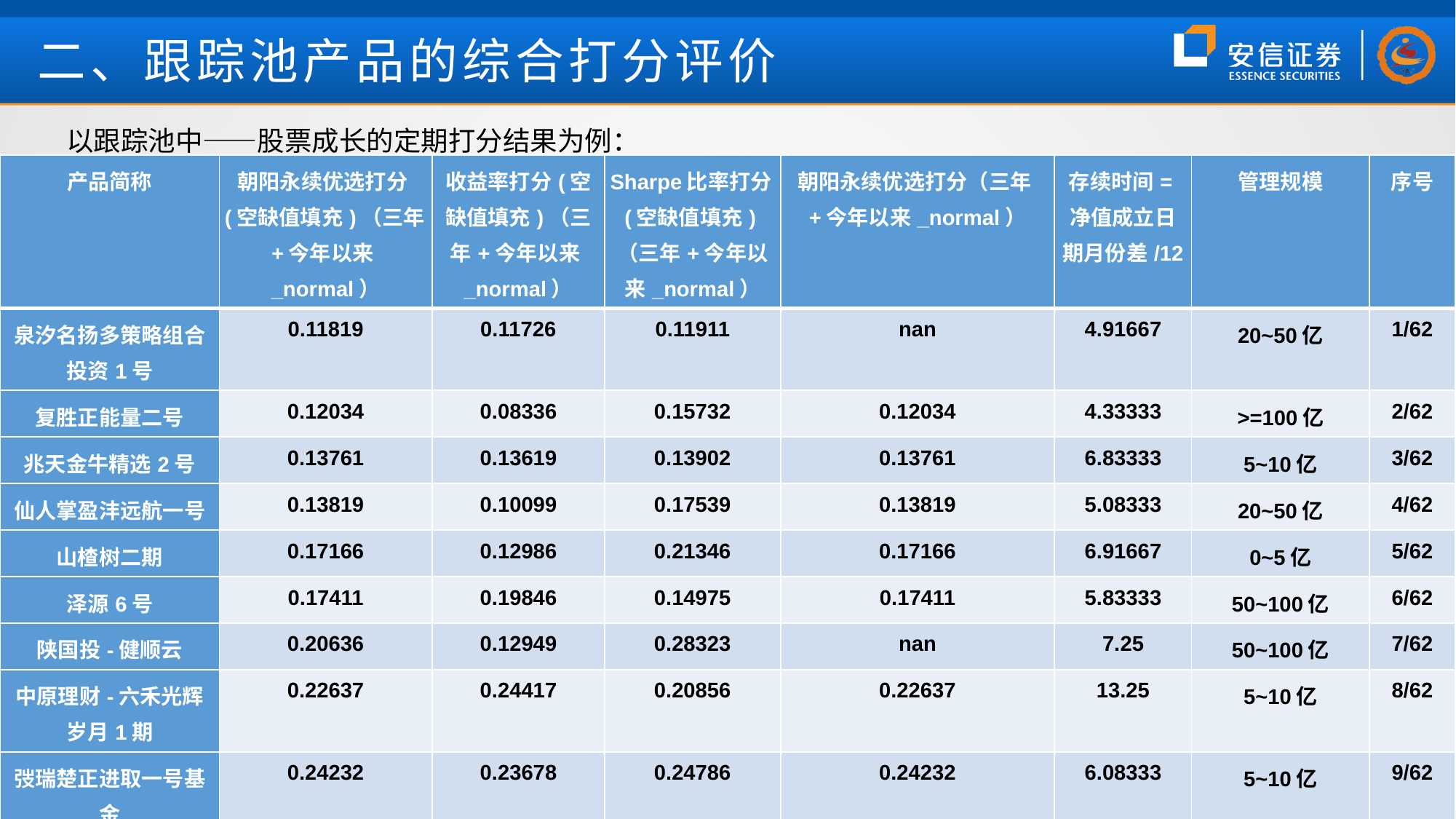

二、跟踪池产品的综合打分评价
以跟踪池中——股票成长的定期打分结果为例：
| 产品简称 | 朝阳永续优选打分(空缺值填充)（三年+今年以来\_normal） | 收益率打分(空缺值填充)（三年+今年以来\_normal） | Sharpe比率打分(空缺值填充)（三年+今年以来\_normal） | 朝阳永续优选打分（三年+今年以来\_normal） | 存续时间=净值成立日期月份差/12 | 管理规模 | 序号 |
| --- | --- | --- | --- | --- | --- | --- | --- |
| 泉汐名扬多策略组合投资1号 | 0.11819 | 0.11726 | 0.11911 | nan | 4.91667 | 20~50亿 | 1/62 |
| 复胜正能量二号 | 0.12034 | 0.08336 | 0.15732 | 0.12034 | 4.33333 | >=100亿 | 2/62 |
| 兆天金牛精选2号 | 0.13761 | 0.13619 | 0.13902 | 0.13761 | 6.83333 | 5~10亿 | 3/62 |
| 仙人掌盈沣远航一号 | 0.13819 | 0.10099 | 0.17539 | 0.13819 | 5.08333 | 20~50亿 | 4/62 |
| 山楂树二期 | 0.17166 | 0.12986 | 0.21346 | 0.17166 | 6.91667 | 0~5亿 | 5/62 |
| 泽源6号 | 0.17411 | 0.19846 | 0.14975 | 0.17411 | 5.83333 | 50~100亿 | 6/62 |
| 陕国投-健顺云 | 0.20636 | 0.12949 | 0.28323 | nan | 7.25 | 50~100亿 | 7/62 |
| 中原理财-六禾光辉岁月1期 | 0.22637 | 0.24417 | 0.20856 | 0.22637 | 13.25 | 5~10亿 | 8/62 |
| 弢瑞楚正进取一号基金 | 0.24232 | 0.23678 | 0.24786 | 0.24232 | 6.08333 | 5~10亿 | 9/62 |
| 丹羿-锐进1号 | 0.25242 | 0.24965 | 0.25519 | 0.25242 | 4.33333 | 50~100亿 | 10/62 |
| 磐耀三期 | 0.27709 | 0.32304 | 0.23115 | nan | 7.0 | 50~100亿 | 11/62 |